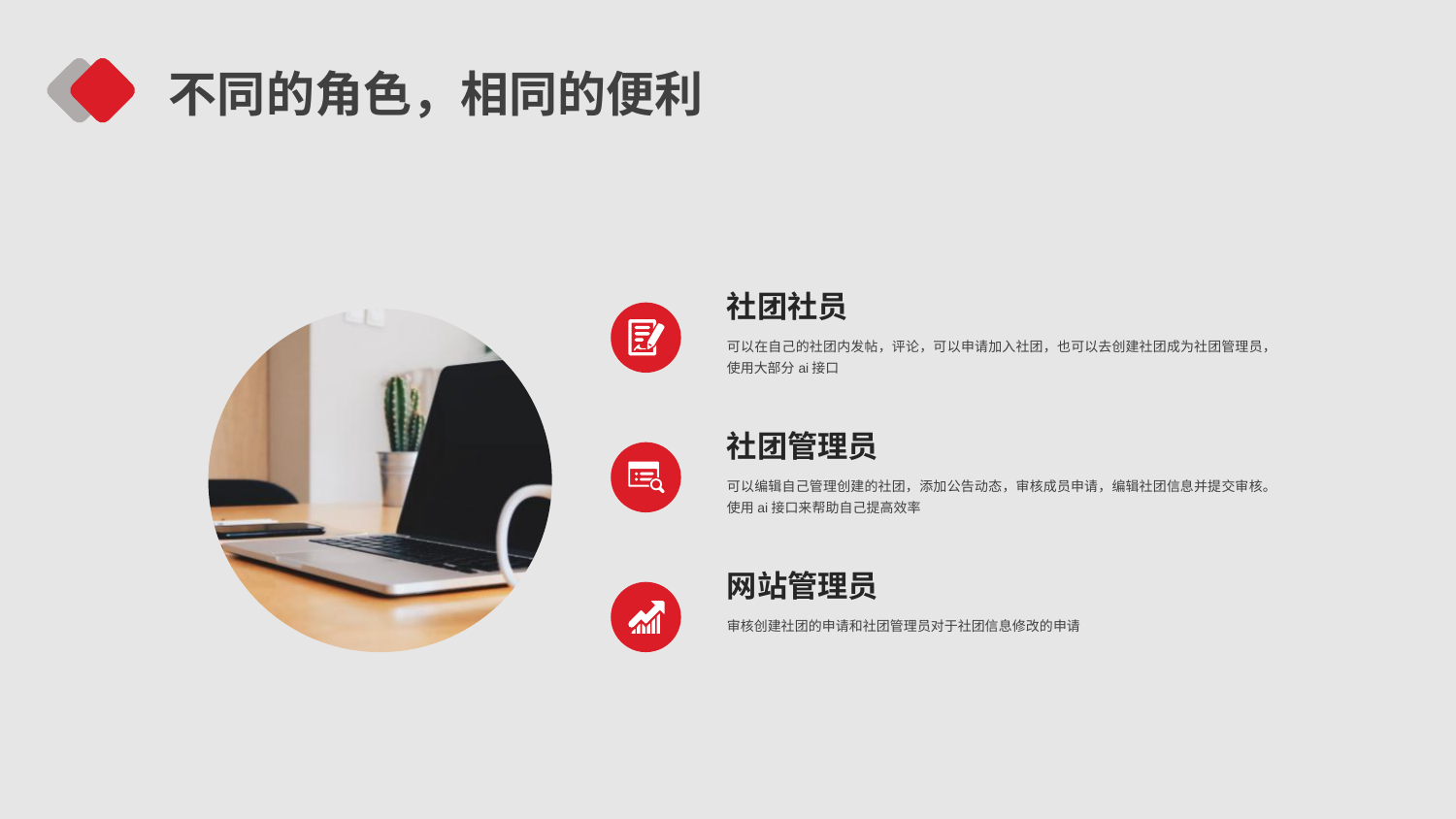

不同的角色，相同的便利

社团社员
可以在自己的社团内发帖，评论，可以申请加入社团，也可以去创建社团成为社团管理员，使用大部分ai接口

社团管理员
可以编辑自己管理创建的社团，添加公告动态，审核成员申请，编辑社团信息并提交审核。使用ai接口来帮助自己提高效率

网站管理员
审核创建社团的申请和社团管理员对于社团信息修改的申请